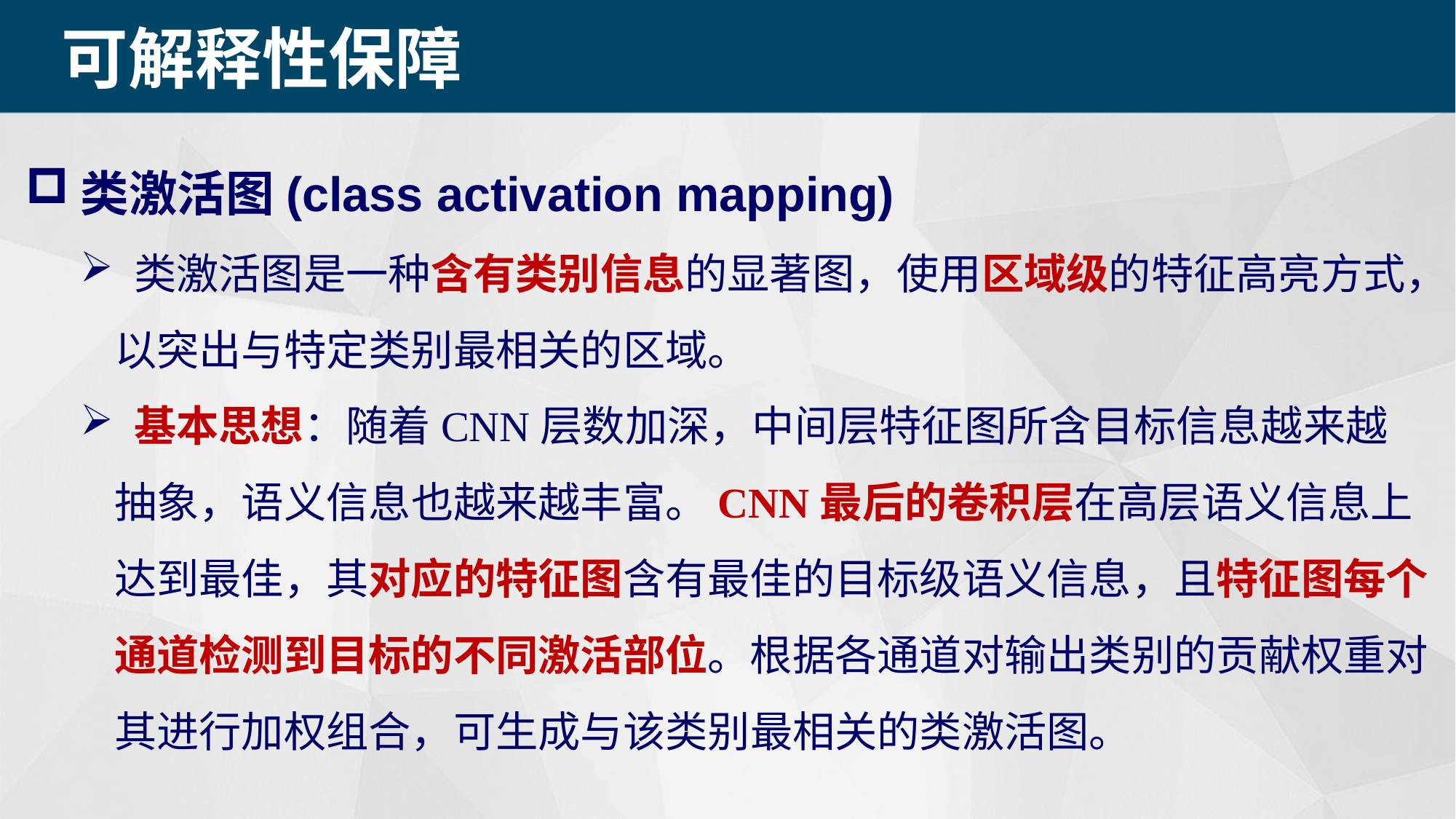

可解释性保障
类激活图(class activation mapping)
 类激活图是一种含有类别信息的显著图，使用区域级的特征高亮方式，以突出与特定类别最相关的区域。
 基本思想：随着CNN层数加深，中间层特征图所含目标信息越来越抽象，语义信息也越来越丰富。CNN最后的卷积层在高层语义信息上达到最佳，其对应的特征图含有最佳的目标级语义信息，且特征图每个通道检测到目标的不同激活部位。根据各通道对输出类别的贡献权重对其进行加权组合，可生成与该类别最相关的类激活图。